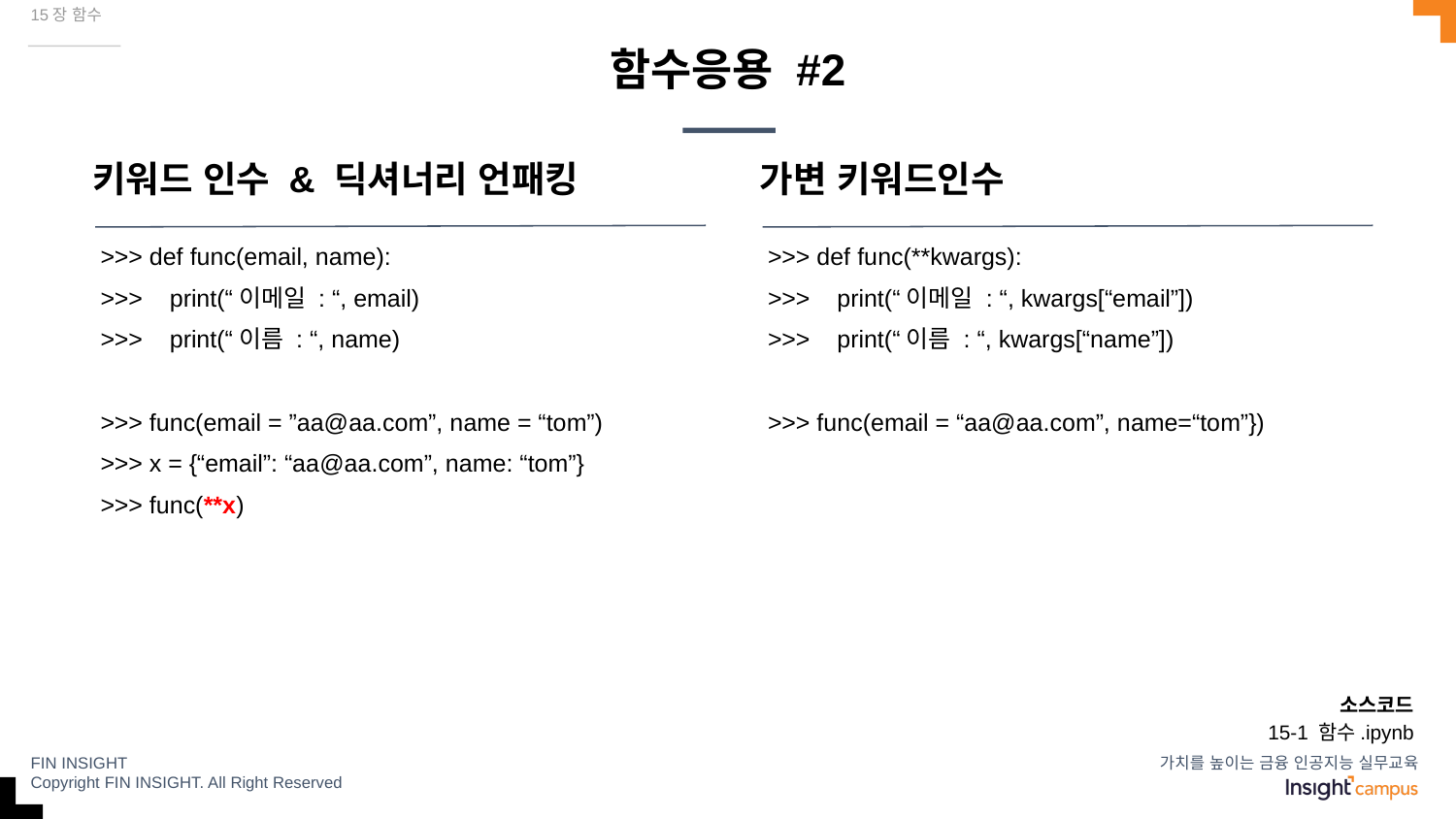

15장 함수
# 함수응용 #2
키워드 인수 & 딕셔너리 언패킹
가변 키워드인수
>>> def func(email, name):
>>>    print(“이메일 : “, email)
>>>    print(“이름 : “, name)

>>> func(email = ”aa@aa.com”, name = “tom”)
>>> x = {“email”: “aa@aa.com”, name: “tom”}
>>> func(**x)

>>> def func(**kwargs):
>>>    print(“이메일 : “, kwargs[“email”])
>>>    print(“이름 : “, kwargs[“name”])

>>> func(email = “aa@aa.com”, name=“tom”})

소스코드
15-1 함수.ipynb